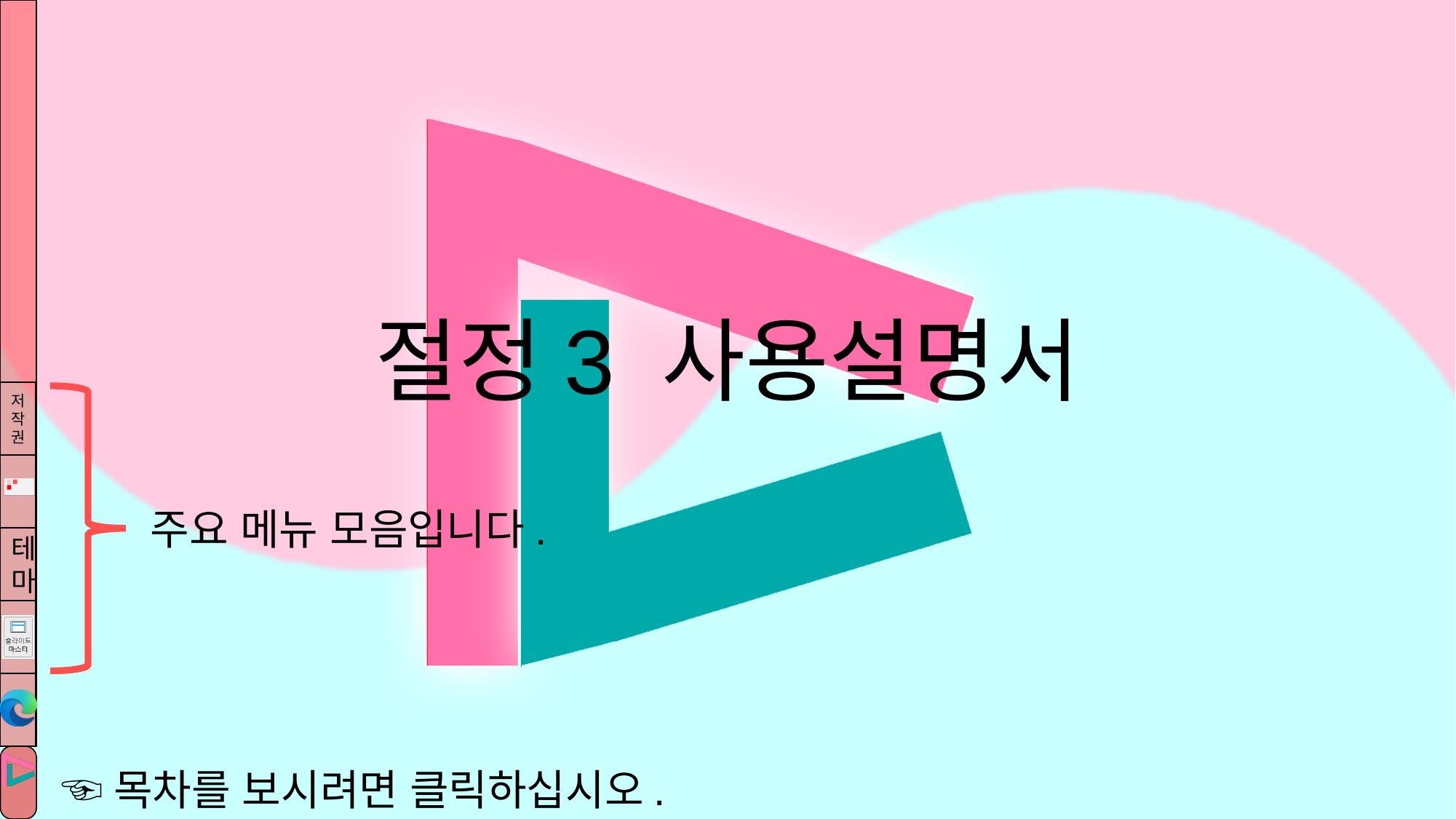

# 절정3 사용설명서

주요 메뉴 모음입니다.
☜목차를 보시려면 클릭하십시오.